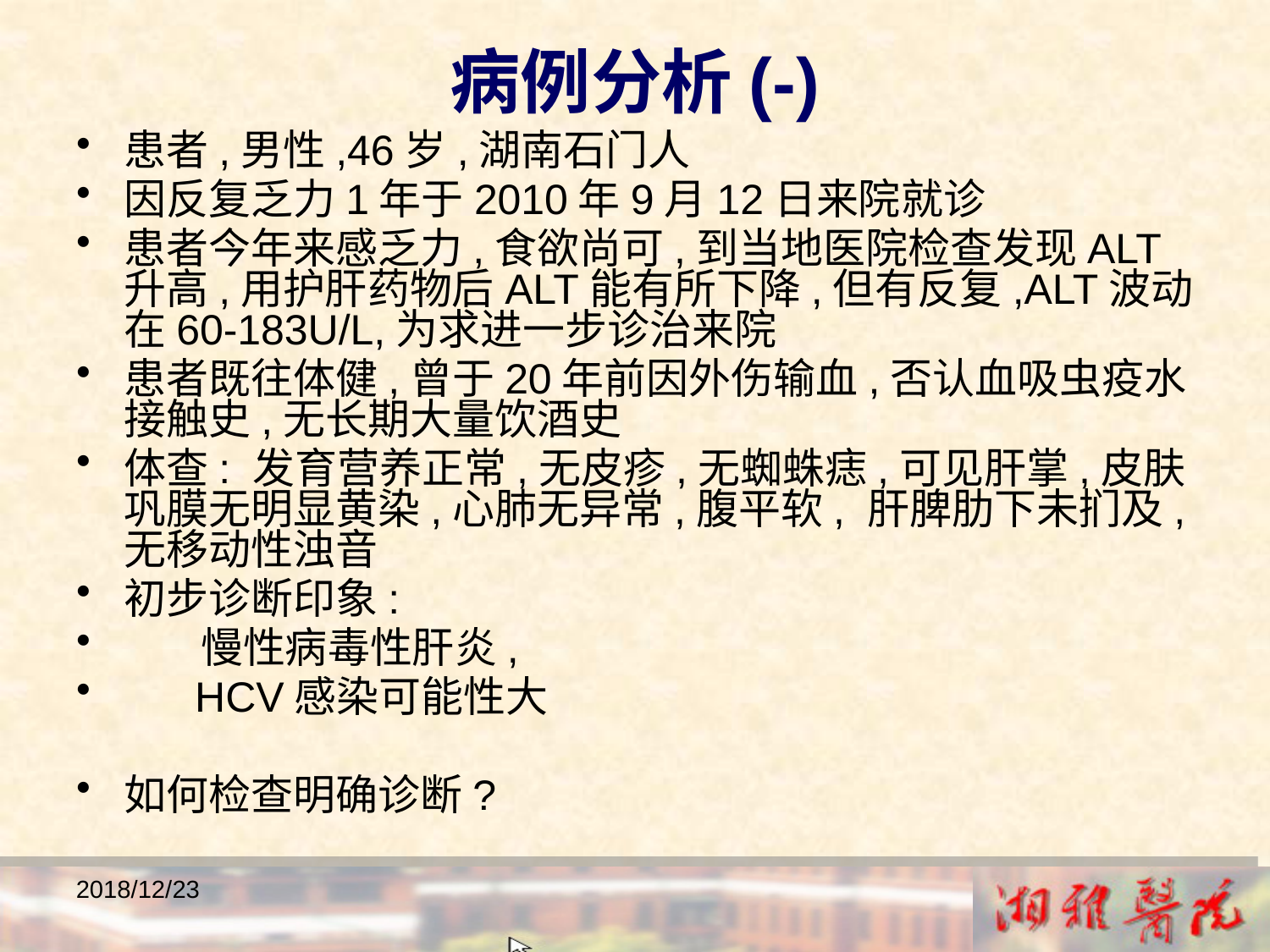

病例分析(-)
患者,男性,46岁,湖南石门人
因反复乏力1年于2010年9月12日来院就诊
患者今年来感乏力,食欲尚可,到当地医院检查发现ALT升高,用护肝药物后ALT能有所下降,但有反复,ALT波动在60-183U/L,为求进一步诊治来院
患者既往体健,曾于20年前因外伤输血,否认血吸虫疫水接触史,无长期大量饮酒史
体查: 发育营养正常,无皮疹,无蜘蛛痣,可见肝掌,皮肤巩膜无明显黄染,心肺无异常,腹平软, 肝脾肋下未扪及,无移动性浊音
初步诊断印象:
       慢性病毒性肝炎,
      HCV感染可能性大

如何检查明确诊断?
2018/12/23